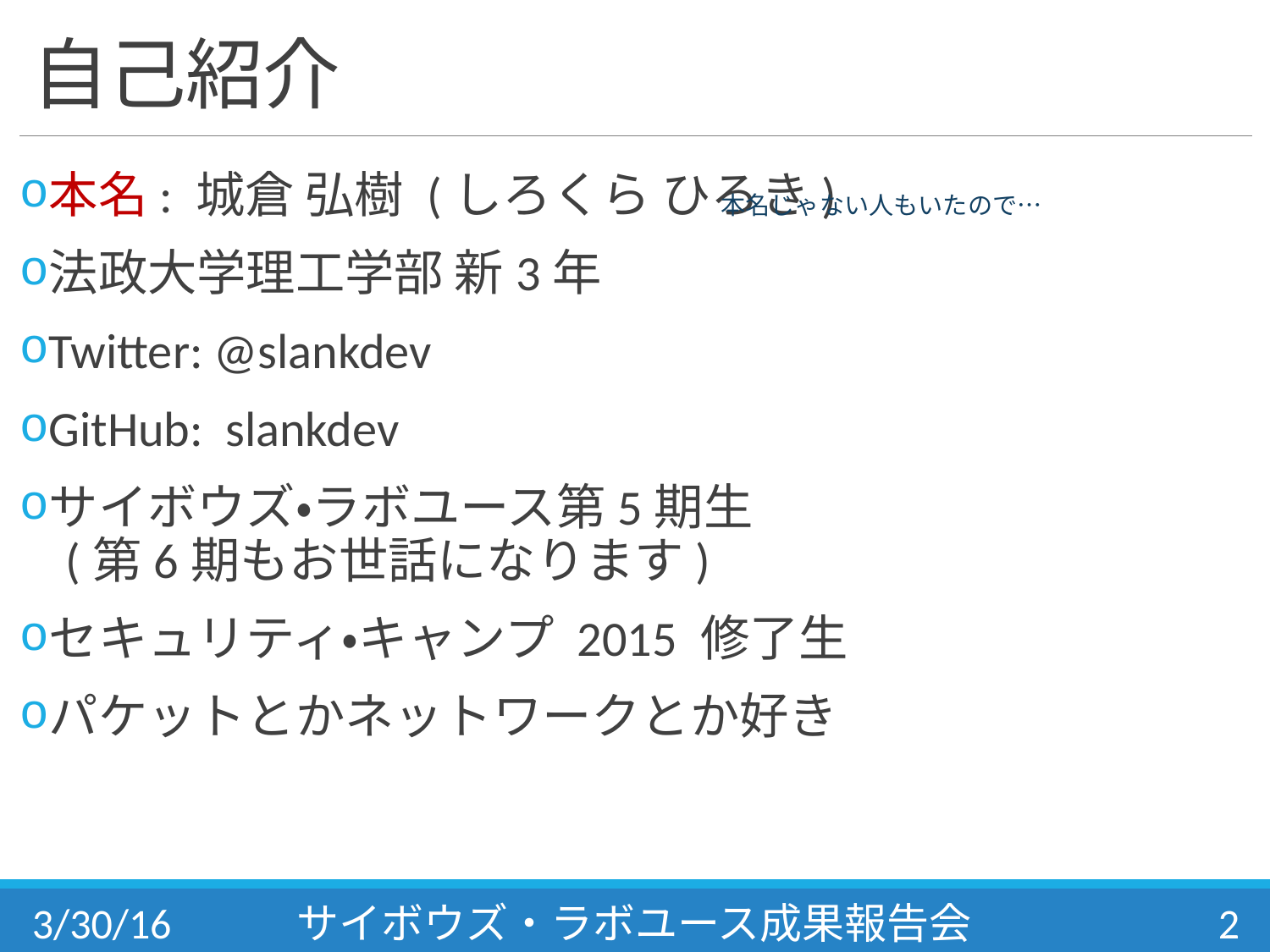

# 自己紹介
本名: 城倉 弘樹 (しろくら ひろき)
法政大学理工学部 新3年
Twitter: @slankdev
GitHub:  slankdev
サイボウズ・ラボユース第5期生
  (第6期もお世話になります)
セキュリティ・キャンプ 2015 修了生
パケットとかネットワークとか好き
本名じゃない人もいたので…
3/30/16
サイボウズ・ラボユース成果報告会
2